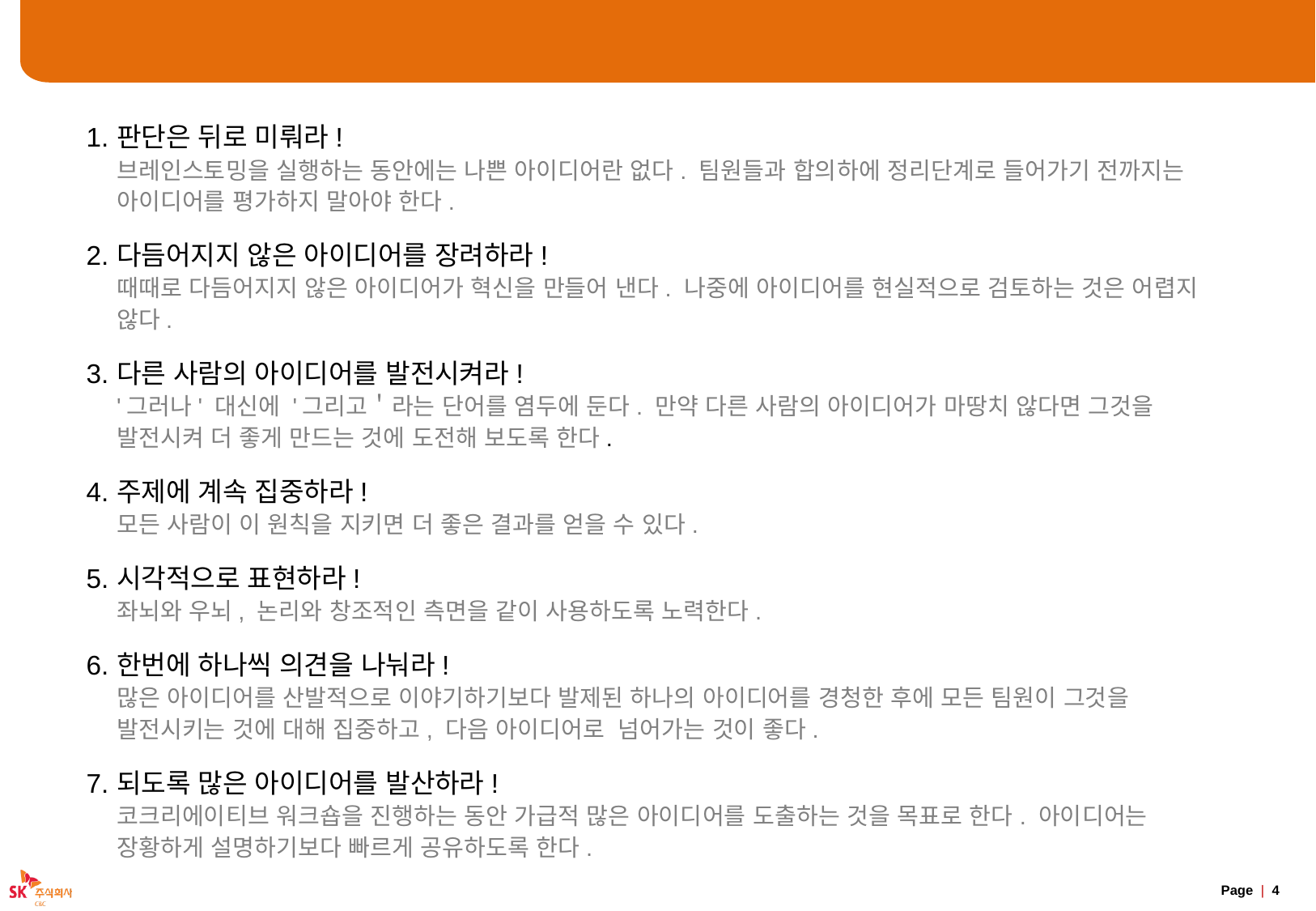

# 브레인스토밍 7원칙
판단은 뒤로 미뤄라!
브레인스토밍을 실행하는 동안에는 나쁜 아이디어란 없다. 팀원들과 합의하에 정리단계로 들어가기 전까지는 아이디어를 평가하지 말아야 한다.
다듬어지지 않은 아이디어를 장려하라!
때때로 다듬어지지 않은 아이디어가 혁신을 만들어 낸다. 나중에 아이디어를 현실적으로 검토하는 것은 어렵지 않다.
다른 사람의 아이디어를 발전시켜라!
'그러나' 대신에 '그리고＇라는 단어를 염두에 둔다. 만약 다른 사람의 아이디어가 마땅치 않다면 그것을 발전시켜 더 좋게 만드는 것에 도전해 보도록 한다.
주제에 계속 집중하라!
모든 사람이 이 원칙을 지키면 더 좋은 결과를 얻을 수 있다.
시각적으로 표현하라!
좌뇌와 우뇌, 논리와 창조적인 측면을 같이 사용하도록 노력한다.
한번에 하나씩 의견을 나눠라!
많은 아이디어를 산발적으로 이야기하기보다 발제된 하나의 아이디어를 경청한 후에 모든 팀원이 그것을 발전시키는 것에 대해 집중하고, 다음 아이디어로  넘어가는 것이 좋다.
되도록 많은 아이디어를 발산하라!
코크리에이티브 워크숍을 진행하는 동안 가급적 많은 아이디어를 도출하는 것을 목표로 한다. 아이디어는 장황하게 설명하기보다 빠르게 공유하도록 한다.